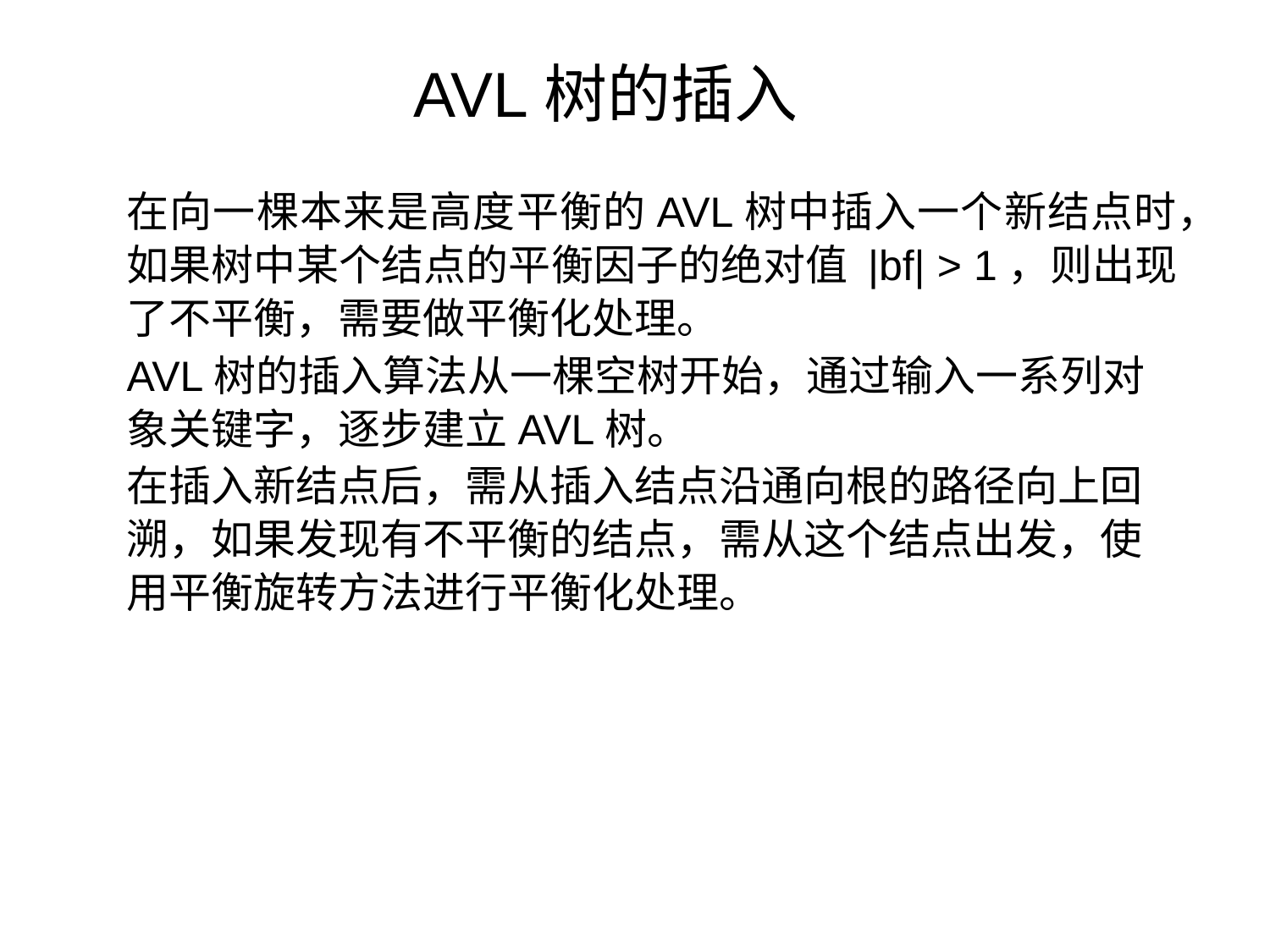

AVL树的插入
在向一棵本来是高度平衡的AVL树中插入一个新结点时，如果树中某个结点的平衡因子的绝对值 |bf| > 1，则出现了不平衡，需要做平衡化处理。
AVL树的插入算法从一棵空树开始，通过输入一系列对象关键字，逐步建立AVL树。
在插入新结点后，需从插入结点沿通向根的路径向上回溯，如果发现有不平衡的结点，需从这个结点出发，使用平衡旋转方法进行平衡化处理。